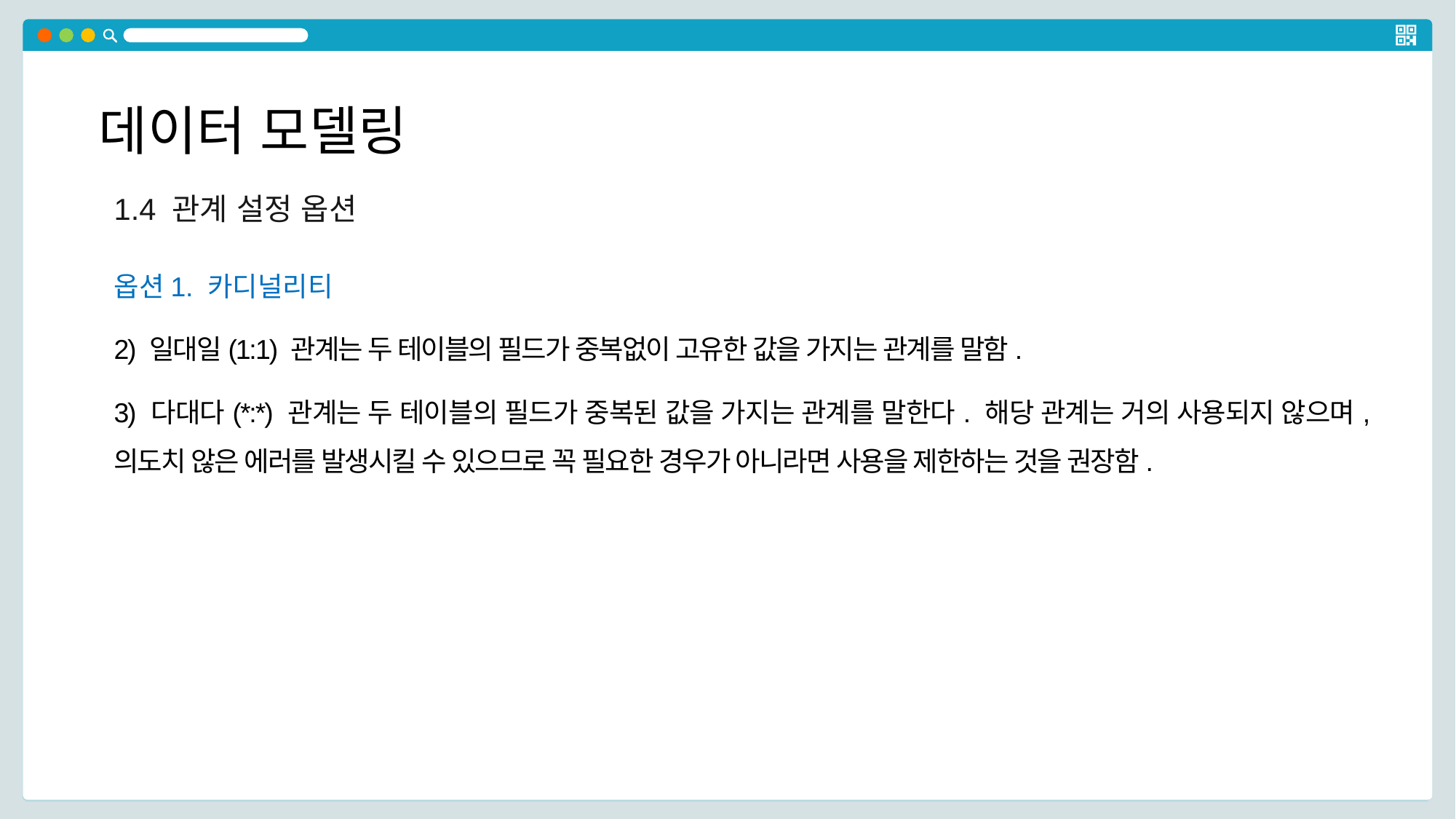

데이터 모델링
1.4 관계 설정 옵션

옵션1. 카디널리티

2) 일대일(1:1) 관계는 두 테이블의 필드가 중복없이 고유한 값을 가지는 관계를 말함.

3) 다대다(*:*) 관계는 두 테이블의 필드가 중복된 값을 가지는 관계를 말한다. 해당 관계는 거의 사용되지 않으며, 의도치 않은 에러를 발생시킬 수 있으므로 꼭 필요한 경우가 아니라면 사용을 제한하는 것을 권장함.